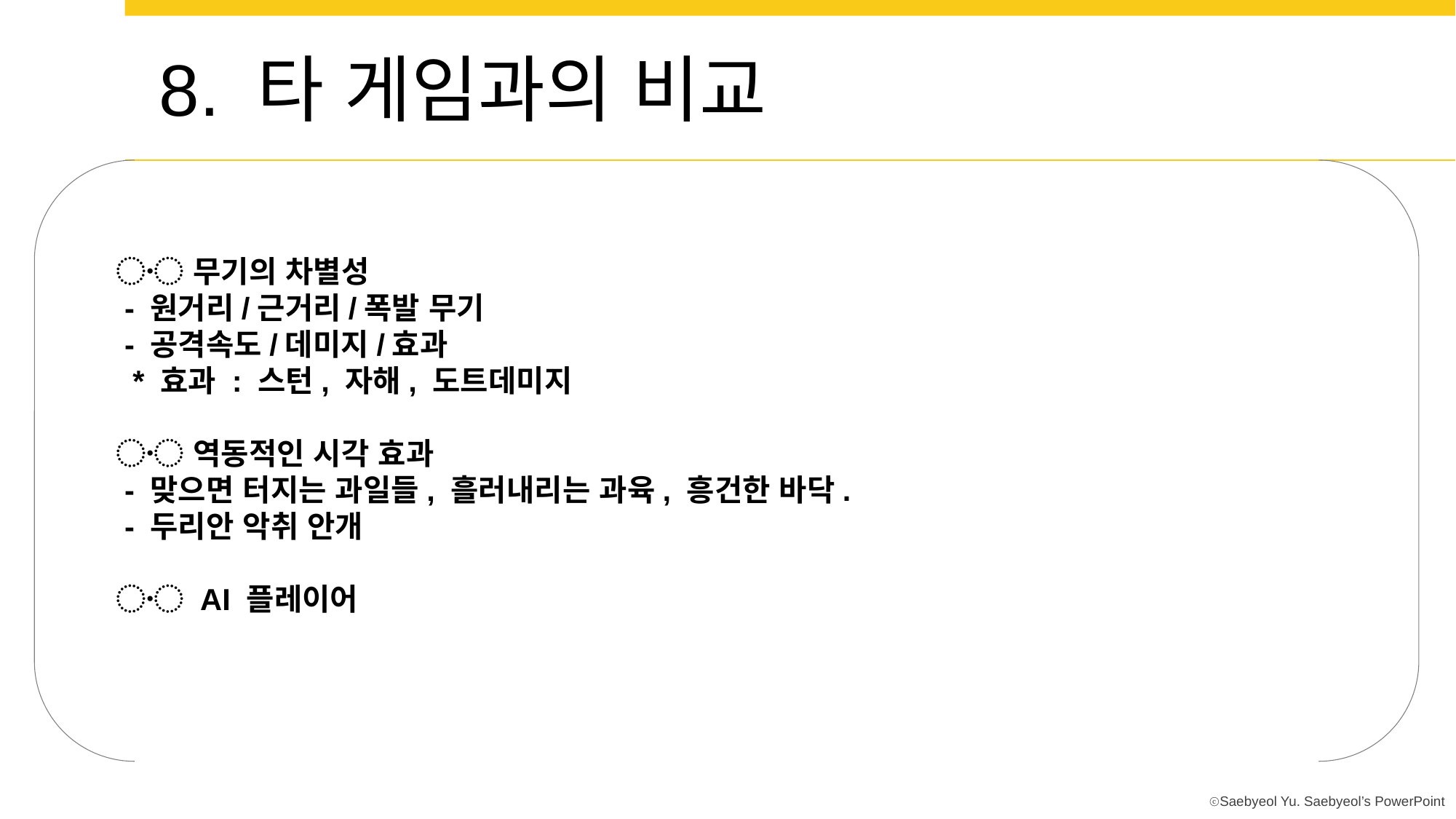

8. 타 게임과의 비교

〮 무기의 차별성
 - 원거리/근거리/폭발 무기
 - 공격속도/데미지/효과
  * 효과 : 스턴, 자해, 도트데미지

〮 역동적인 시각 효과
 - 맞으면 터지는 과일들, 흘러내리는 과육, 흥건한 바닥.
 - 두리안 악취 안개

〮 AI 플레이어